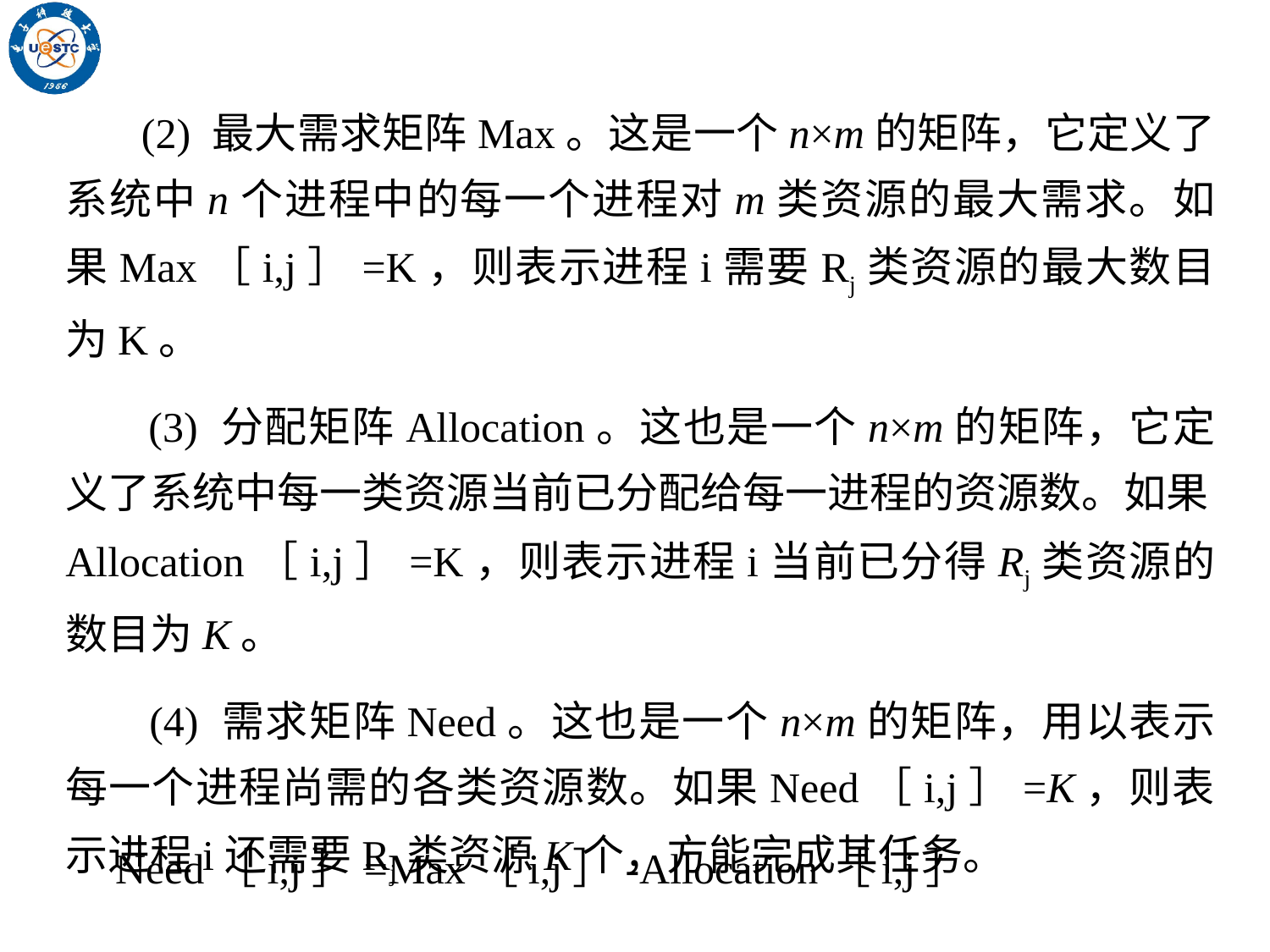

(2) 最大需求矩阵Max。这是一个n×m的矩阵，它定义了系统中n个进程中的每一个进程对m类资源的最大需求。如果Max［i,j］=K，则表示进程i需要Rj类资源的最大数目为K。
       (3) 分配矩阵Allocation。这也是一个n×m的矩阵，它定义了系统中每一类资源当前已分配给每一进程的资源数。如果Allocation［i,j］=K，则表示进程i当前已分得Rj类资源的数目为K。
       (4) 需求矩阵Need。这也是一个n×m的矩阵，用以表示每一个进程尚需的各类资源数。如果Need［i,j］=K，则表示进程i还需要Rj类资源K个，方能完成其任务。
Need［i,j］=Max［i,j］-Allocation［i,j］